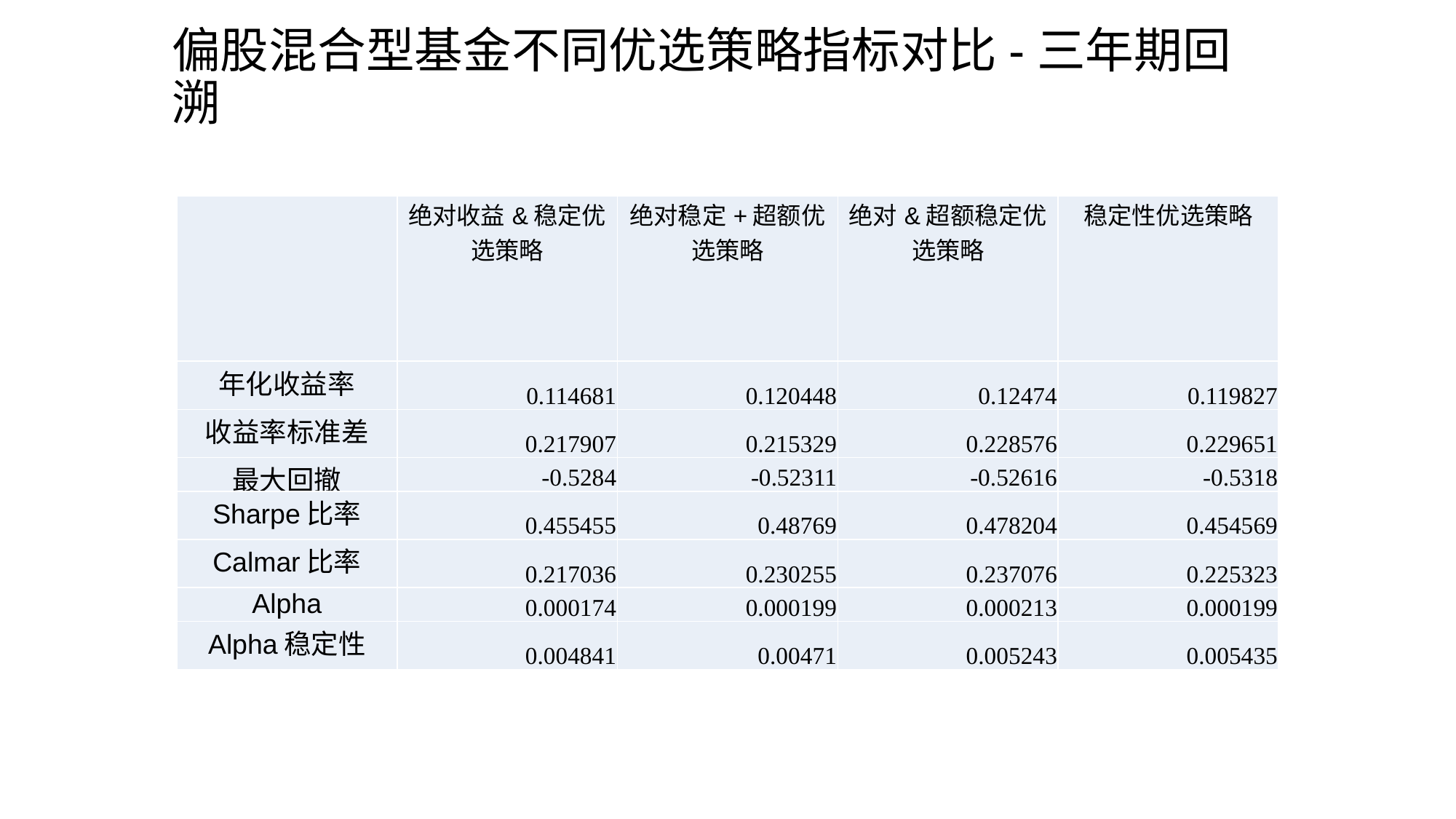

# 偏股混合型基金不同优选策略指标对比-三年期回溯
|  | 绝对收益&稳定优选策略 | 绝对稳定+超额优选策略 | 绝对&超额稳定优选策略 | 稳定性优选策略 |
| --- | --- | --- | --- | --- |
| 年化收益率 | 0.114681 | 0.120448 | 0.12474 | 0.119827 |
| 收益率标准差 | 0.217907 | 0.215329 | 0.228576 | 0.229651 |
| 最大回撤 | -0.5284 | -0.52311 | -0.52616 | -0.5318 |
| Sharpe比率 | 0.455455 | 0.48769 | 0.478204 | 0.454569 |
| Calmar比率 | 0.217036 | 0.230255 | 0.237076 | 0.225323 |
| Alpha | 0.000174 | 0.000199 | 0.000213 | 0.000199 |
| Alpha稳定性 | 0.004841 | 0.00471 | 0.005243 | 0.005435 |